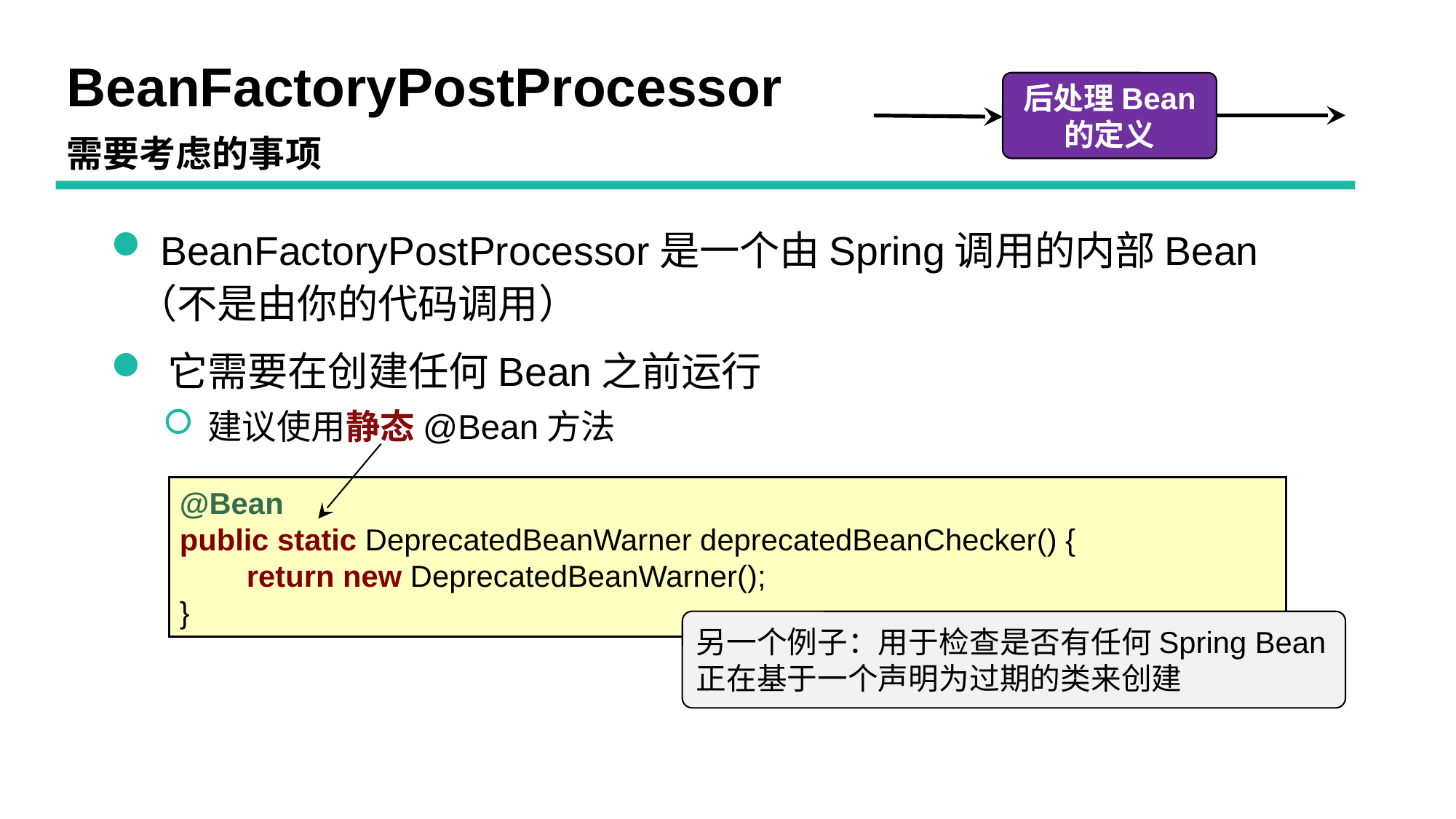

# BeanFactoryPostProcessor
后处理Bean
的定义
需要考虑的事项
 BeanFactoryPostProcessor是一个由Spring调用的内部Bean（不是由你的代码调用）
 它需要在创建任何Bean之前运行
 建议使用静态@Bean方法
@Bean
public static DeprecatedBeanWarner deprecatedBeanChecker() {
        return new DeprecatedBeanWarner();
}
另一个例子：用于检查是否有任何Spring Bean正在基于一个声明为过期的类来创建